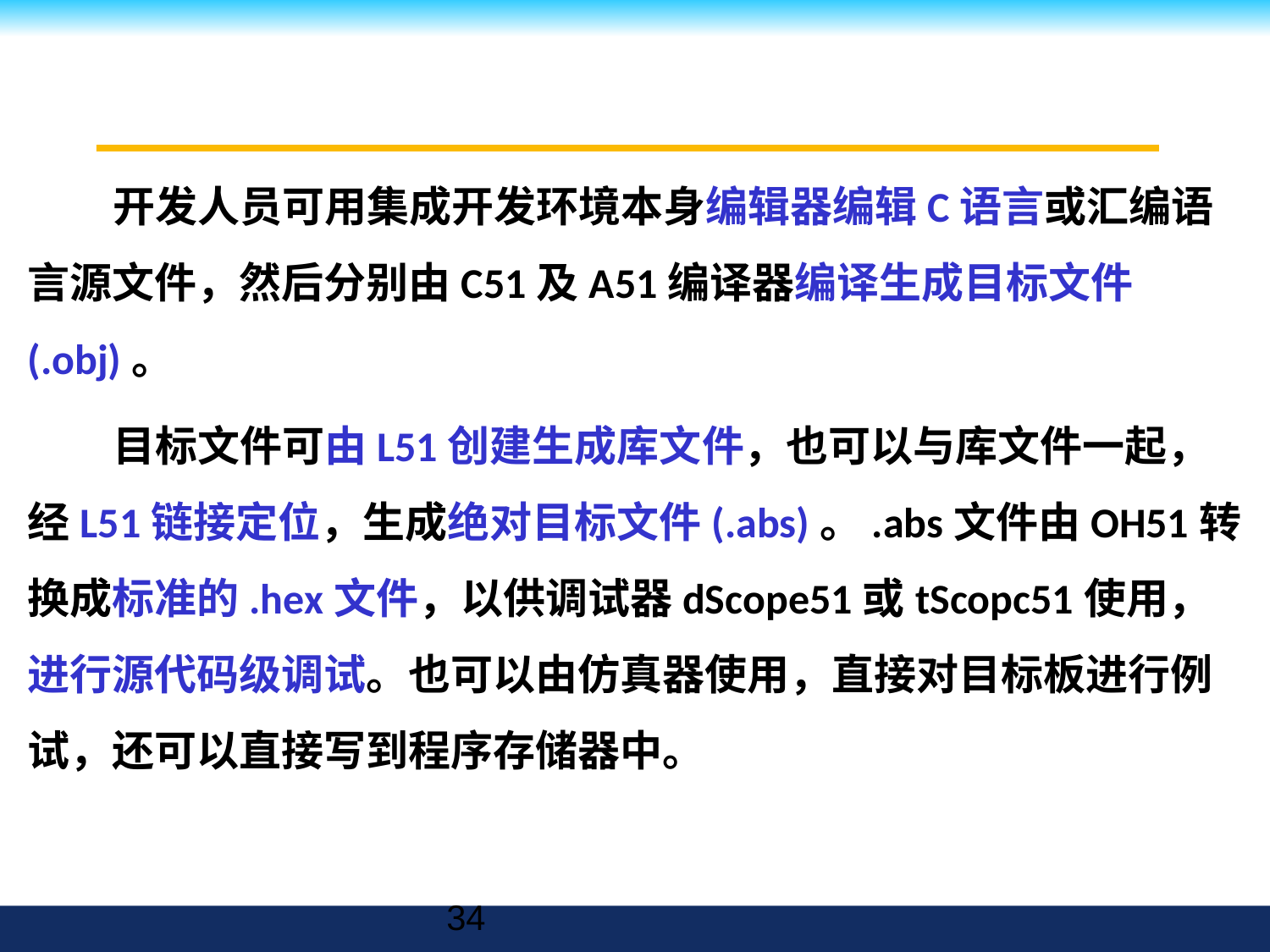

开发人员可用集成开发环境本身编辑器编辑C语言或汇编语言源文件，然后分别由C51及A51编译器编译生成目标文件(.obj)。
目标文件可由L51创建生成库文件，也可以与库文件一起，经L51链接定位，生成绝对目标文件(.abs)。.abs文件由OH51转换成标准的.hex文件，以供调试器dScope51或tScopc51使用，进行源代码级调试。也可以由仿真器使用，直接对目标板进行例试，还可以直接写到程序存储器中。

34